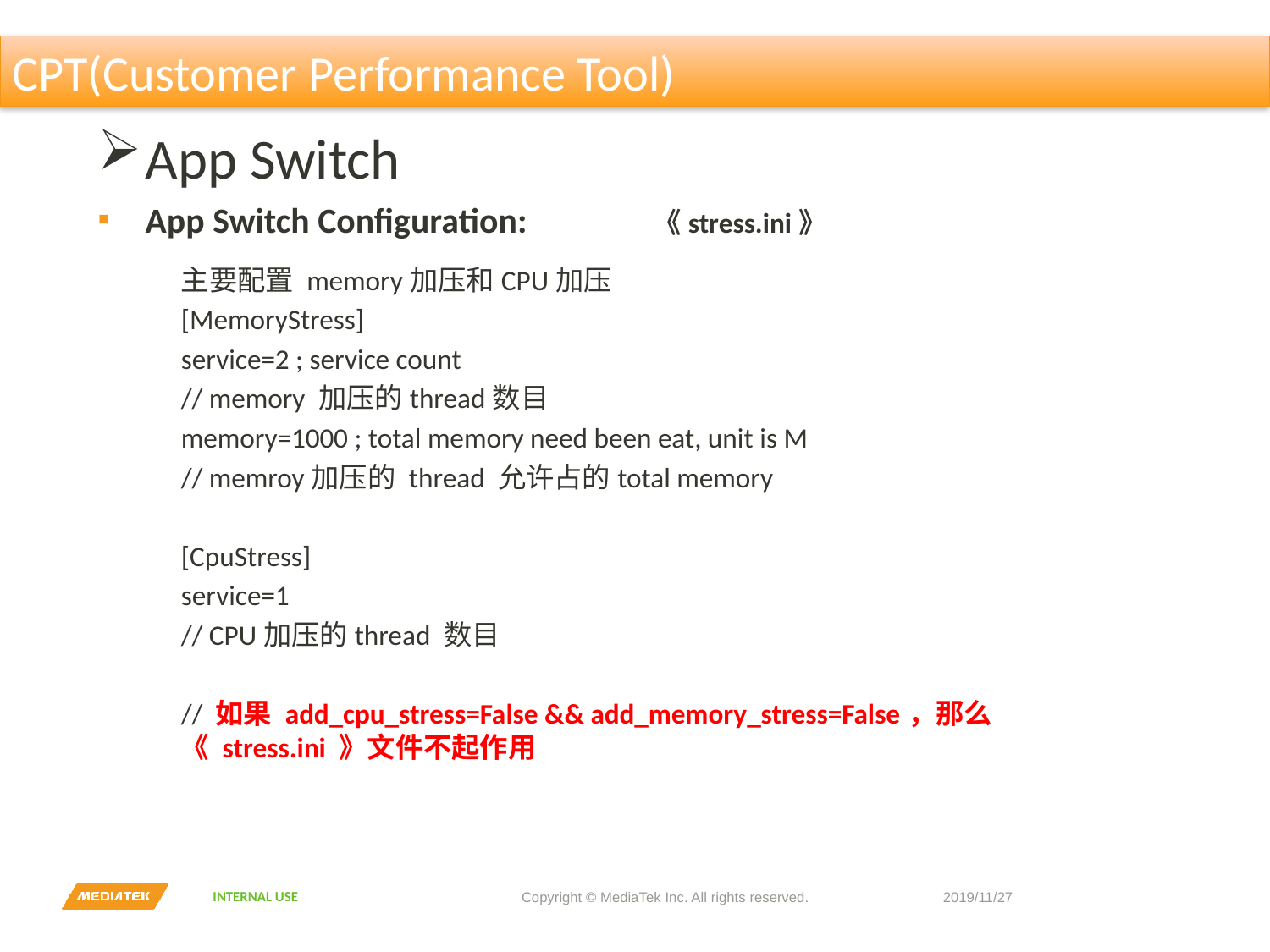

CPT(Customer Performance Tool)
App Switch
App Switch Configuration: 	《stress.ini》

主要配置 memory加压和CPU加压
[MemoryStress]
service=2 ; service count
// memory 加压的thread数目
memory=1000 ; total memory need been eat, unit is M
// memroy加压的 thread 允许占的total memory

[CpuStress]
service=1
// CPU加压的thread 数目

// 如果 add_cpu_stress=False && add_memory_stress=False，那么《 stress.ini 》文件不起作用
Copyright © MediaTek Inc. All rights reserved.
2019/11/27